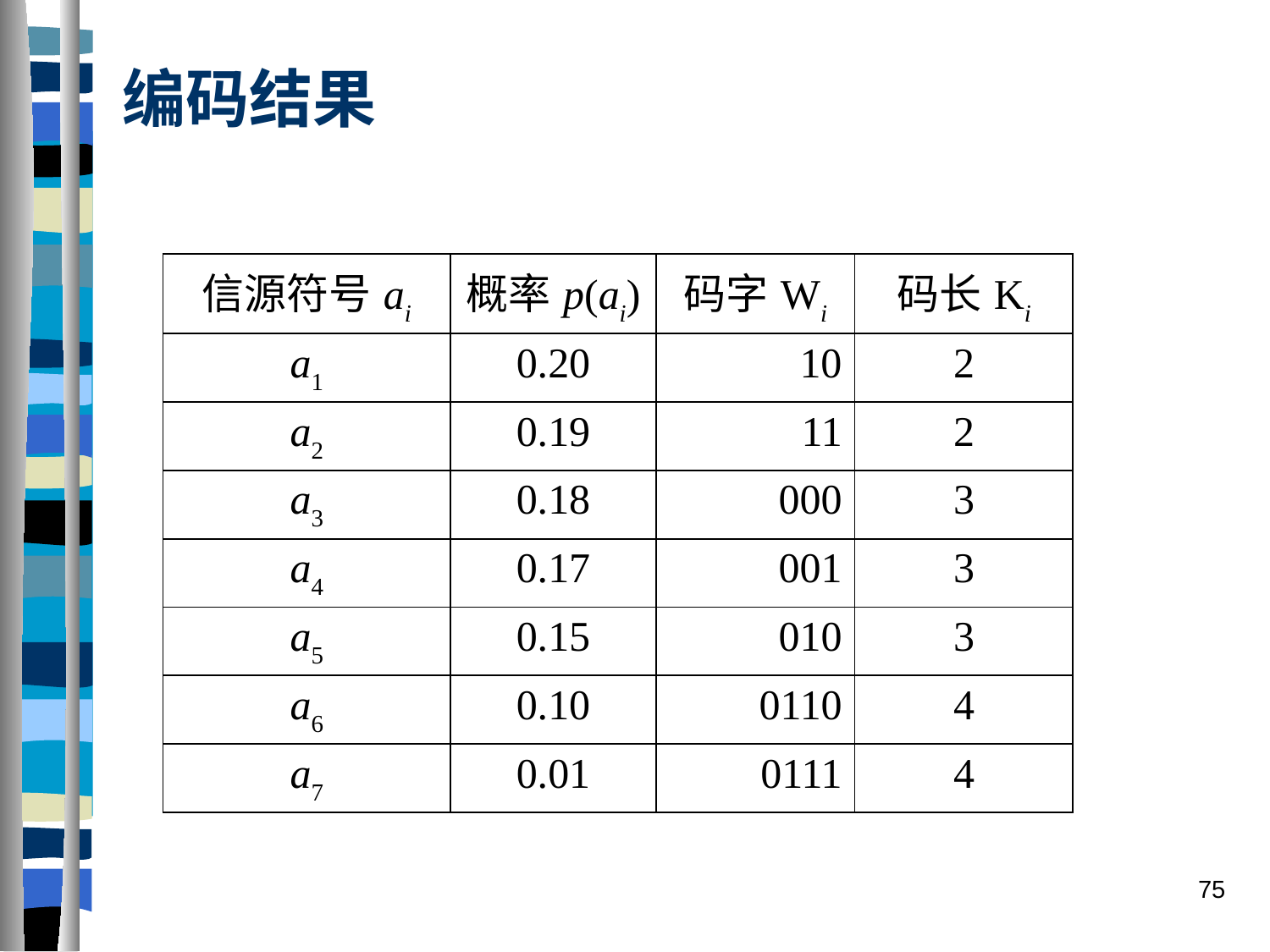

# 编码结果
| 信源符号ai | 概率p(ai) | 码字Wi | 码长Ki |
| --- | --- | --- | --- |
| a1 | 0.20 | 10 | 2 |
| a2 | 0.19 | 11 | 2 |
| a3 | 0.18 | 000 | 3 |
| a4 | 0.17 | 001 | 3 |
| a5 | 0.15 | 010 | 3 |
| a6 | 0.10 | 0110 | 4 |
| a7 | 0.01 | 0111 | 4 |

75